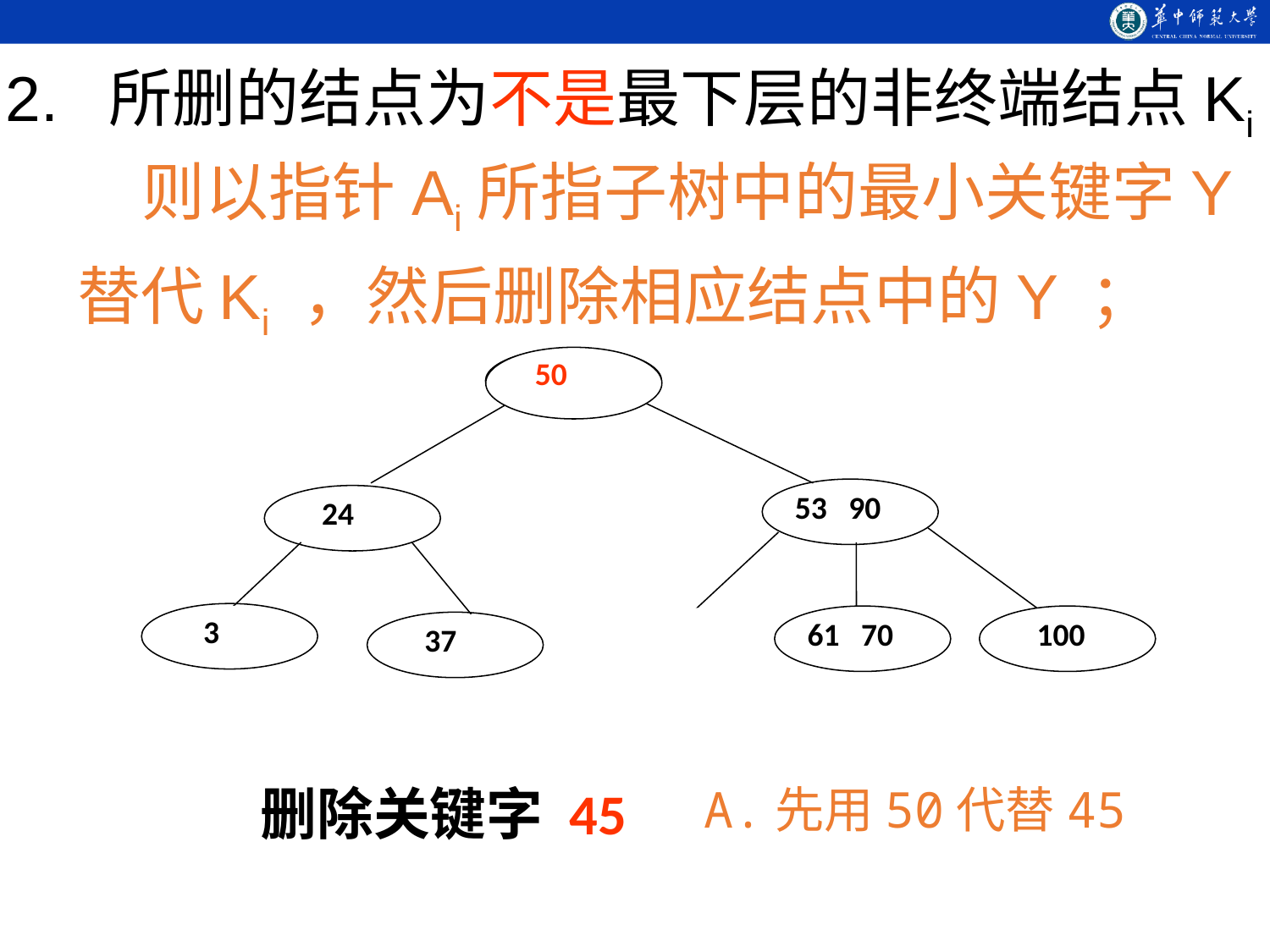

2.  所删的结点为不是最下层的非终端结点Ki
        则以指针Ai所指子树中的最小关键字Y替代Ki ，然后删除相应结点中的Y ；
      50

45

53   90

24

61   70

100

3    12

37

50

    3

删除关键字 45
A.先用50代替45